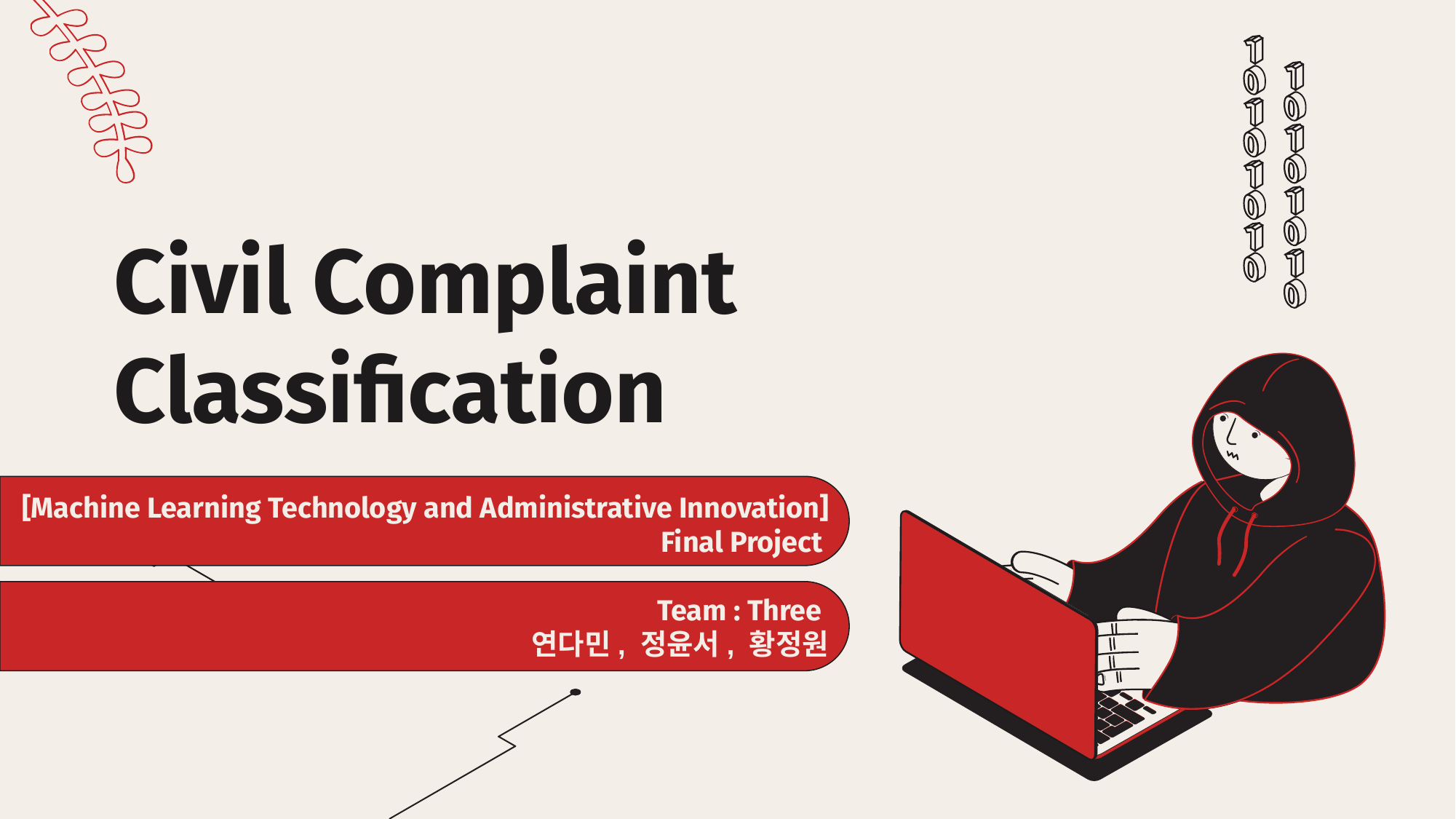

Civil Complaint
Classification

[Machine Learning Technology and Administrative Innovation]
Final Project

Team : Three
연다민, 정윤서, 황정원